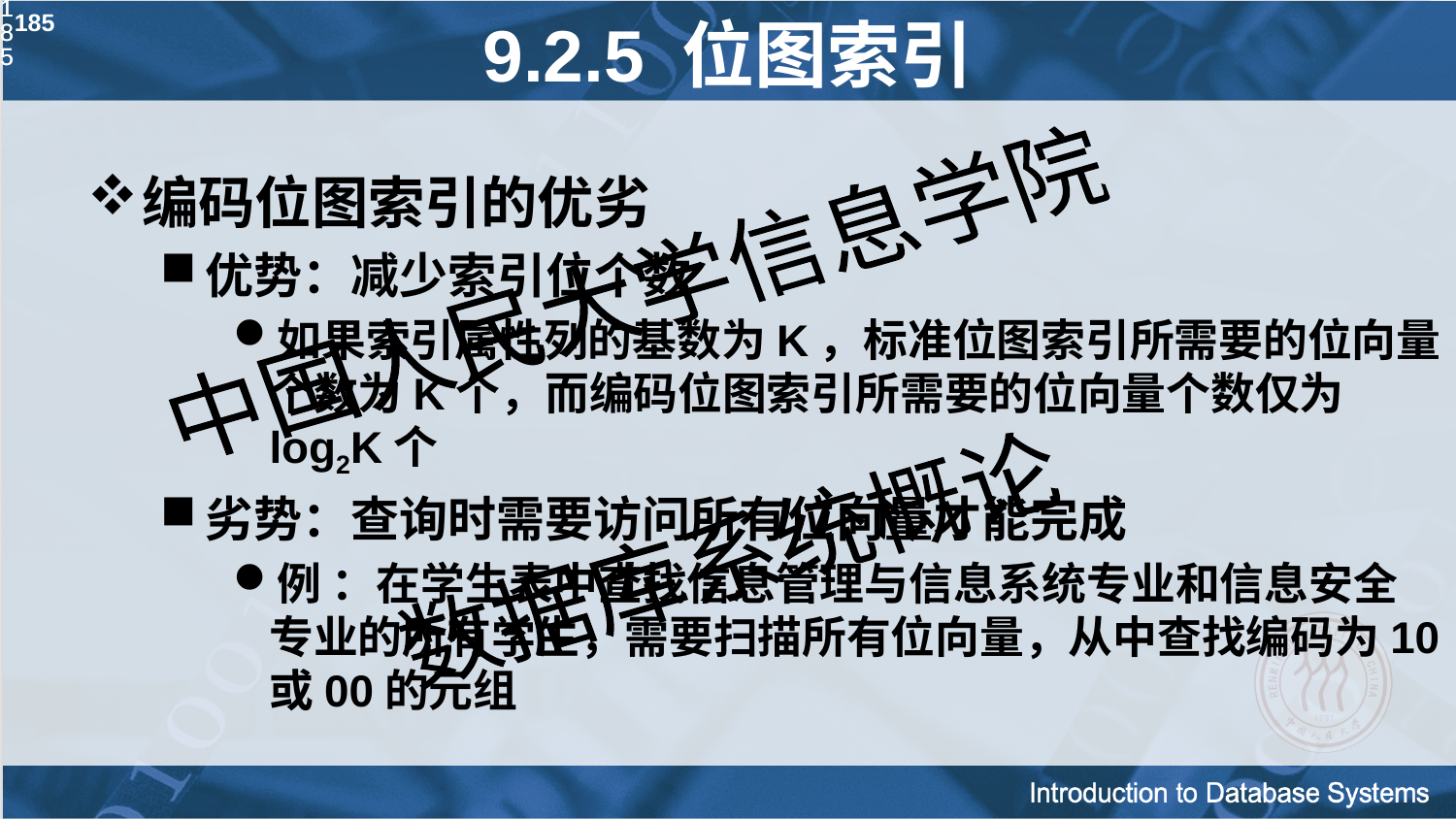

185
185
185
# 9.2.5 位图索引
编码位图索引的优劣
优势：减少索引位个数
如果索引属性列的基数为K，标准位图索引所需要的位向量个数为K个，而编码位图索引所需要的位向量个数仅为log2K个
劣势：查询时需要访问所有位向量才能完成
例 ：在学生表中查找信息管理与信息系统专业和信息安全专业的所有学生，需要扫描所有位向量，从中查找编码为10或00的元组